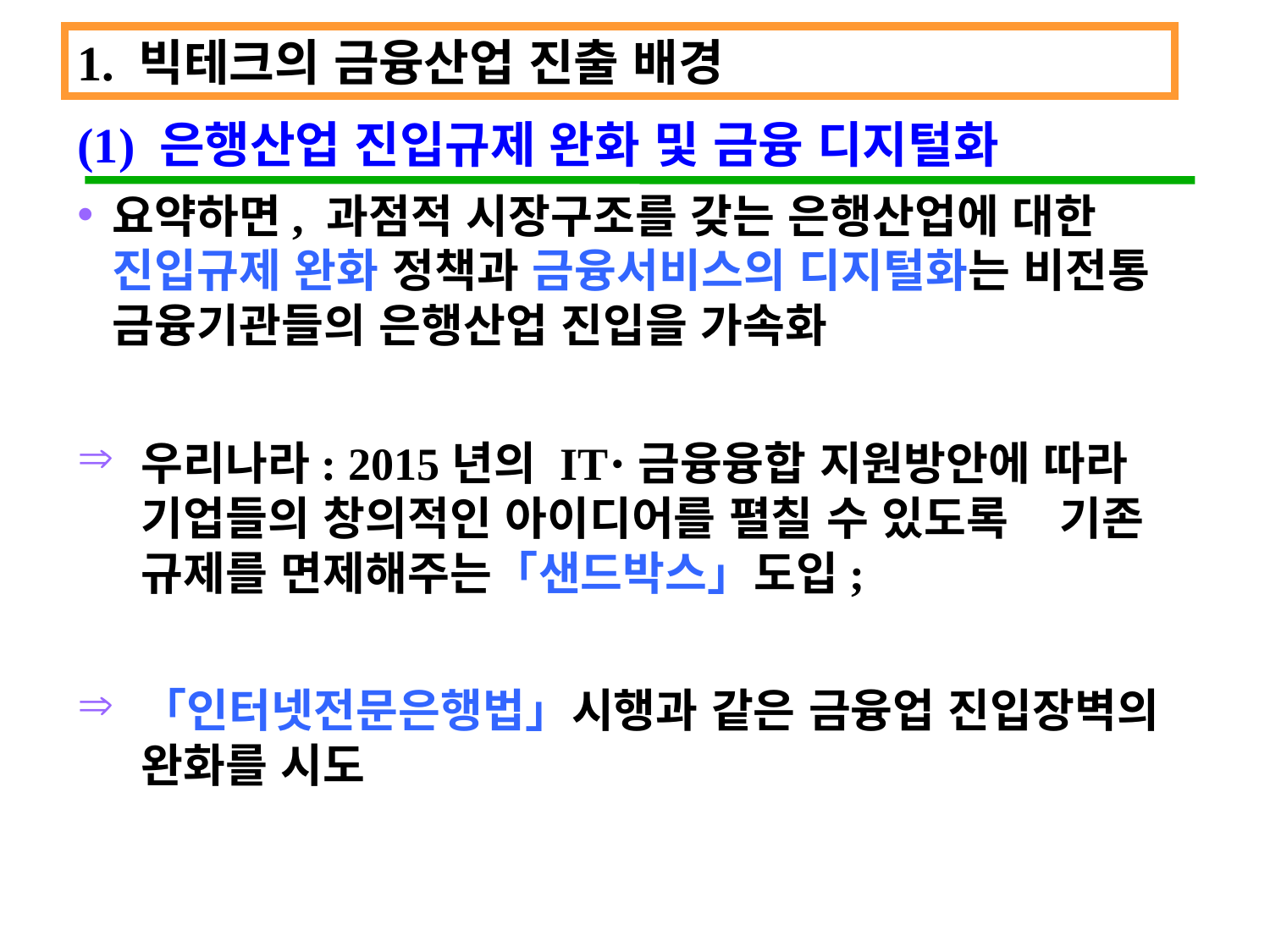

1. 빅테크의 금융산업 진출 배경
(1) 은행산업 진입규제 완화 및 금융 디지털화
요약하면, 과점적 시장구조를 갖는 은행산업에 대한 진입규제 완화 정책과 금융서비스의 디지털화는 비전통 금융기관들의 은행산업 진입을 가속화

우리나라: 2015년의 IT⋅금융융합 지원방안에 따라 기업들의 창의적인 아이디어를 펼칠 수 있도록    기존 규제를 면제해주는「샌드박스」도입;

「인터넷전문은행법」시행과 같은 금융업 진입장벽의 완화를 시도